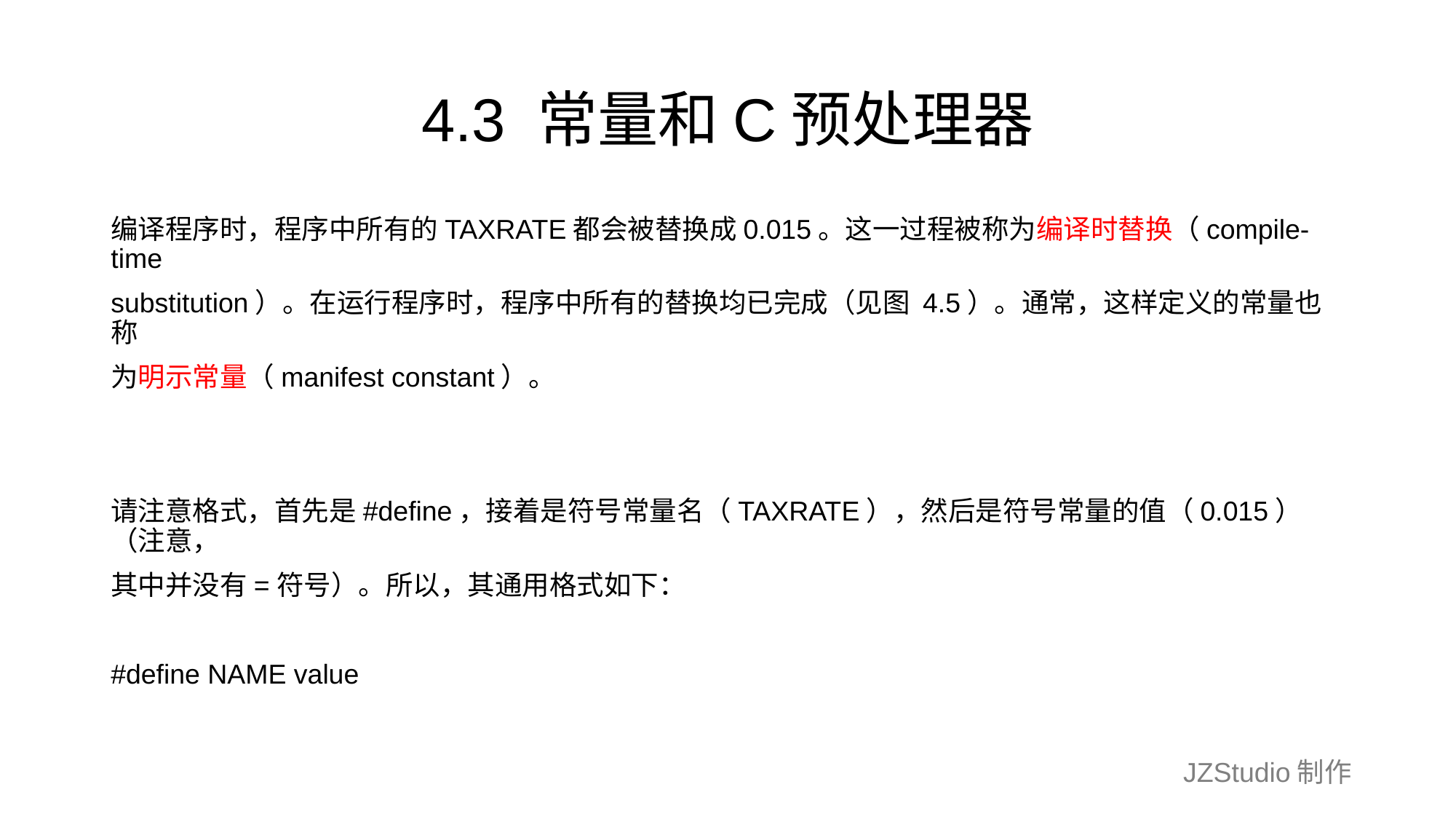

# 4.3 常量和C预处理器
编译程序时，程序中所有的TAXRATE都会被替换成0.015。这一过程被称为编译时替换（compile-time
substitution）。在运行程序时，程序中所有的替换均已完成（见图 4.5）。通常，这样定义的常量也称
为明示常量（manifest constant）。

请注意格式，首先是#define，接着是符号常量名（TAXRATE），然后是符号常量的值（0.015）（注意，
其中并没有=符号）。所以，其通用格式如下：

#define NAME value